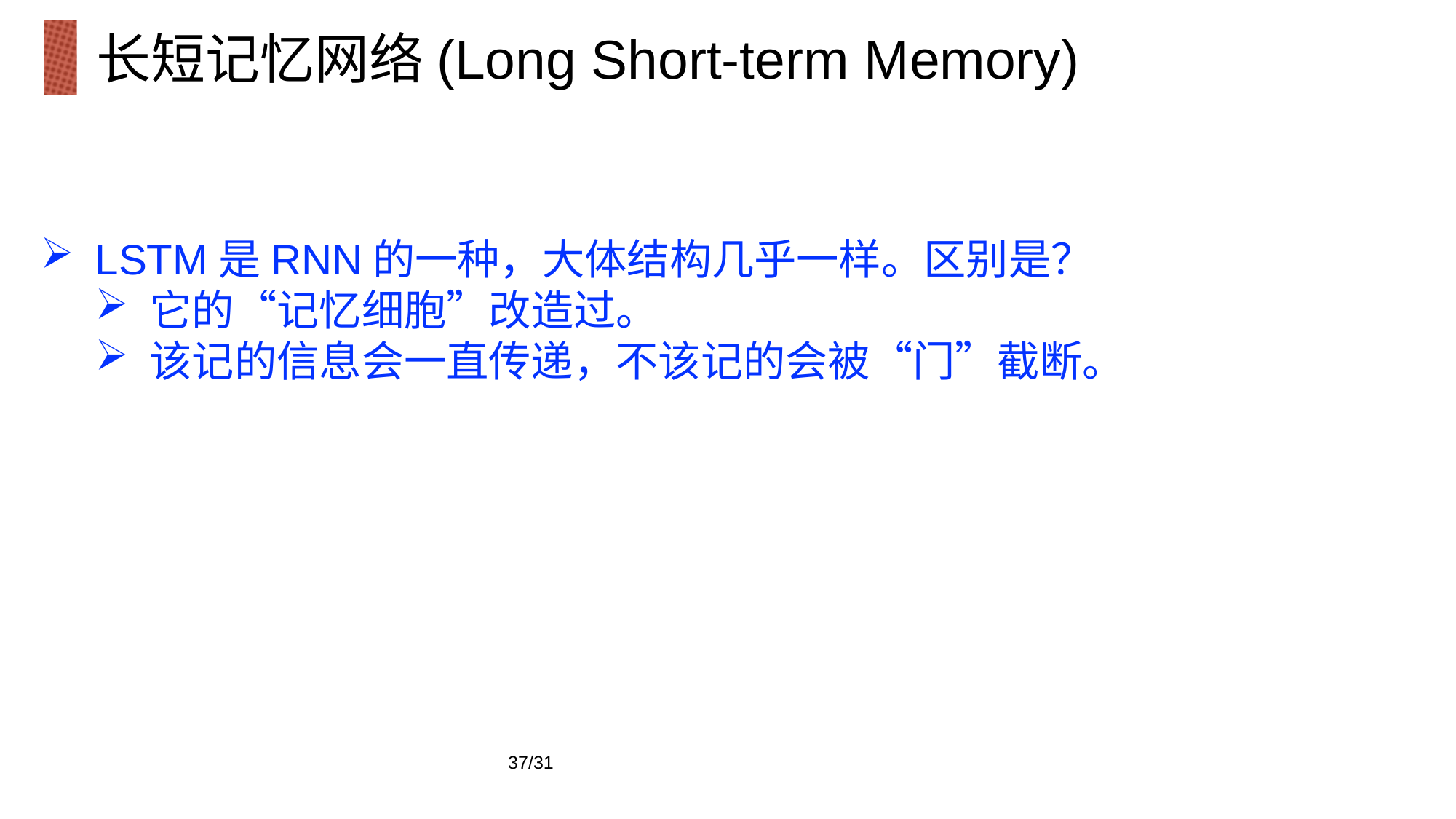

长短记忆网络(Long Short-term Memory)

LSTM是RNN的一种，大体结构几乎一样。区别是？
它的“记忆细胞”改造过。
该记的信息会一直传递，不该记的会被“门”截断。
37/31